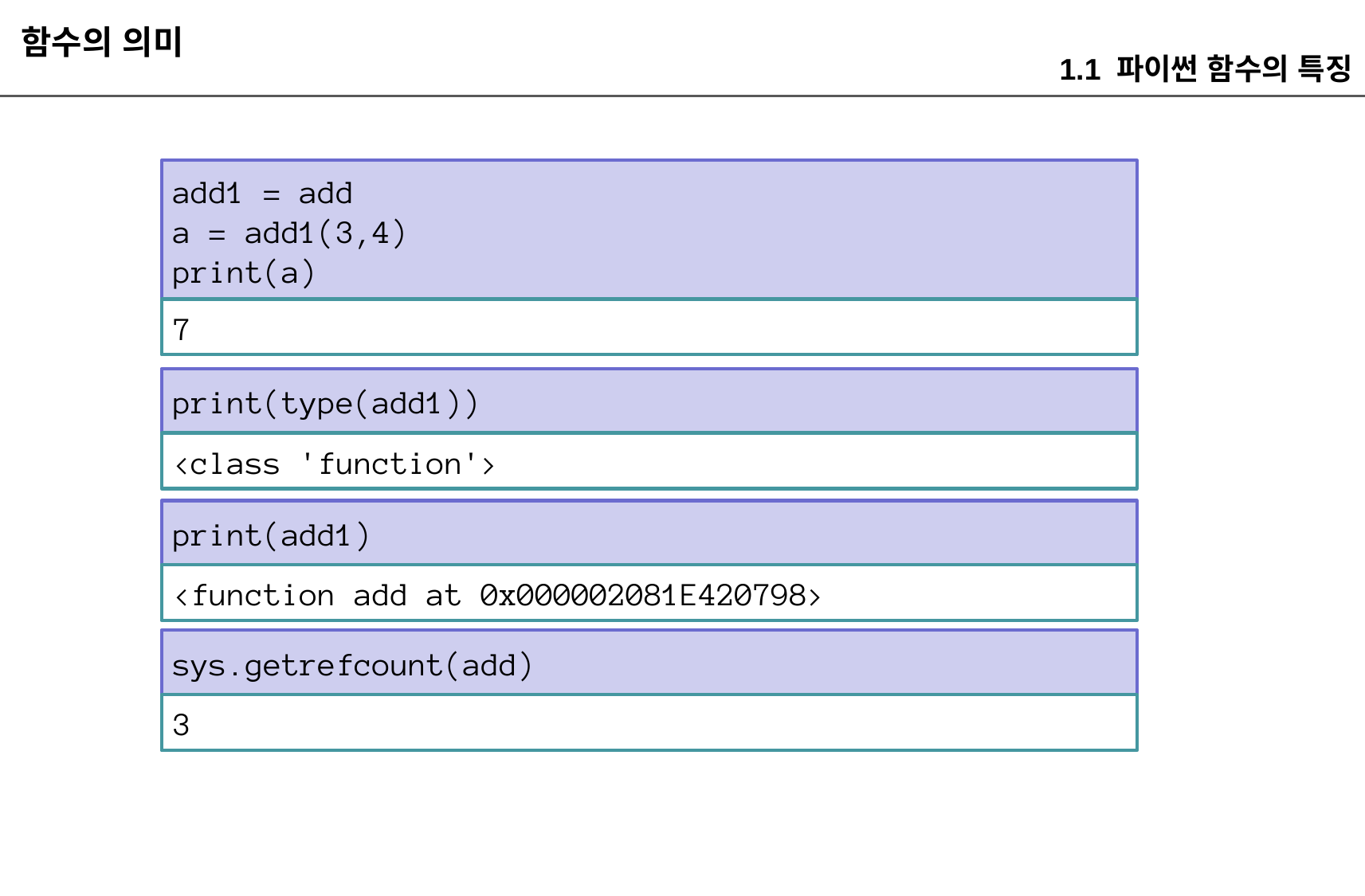

함수의 의미
1.1 파이썬 함수의 특징
add1 = add
a = add1(3,4)
print(a)
7
print(type(add1))
<class 'function'>
print(add1)
<function add at 0x000002081E420798>
sys.getrefcount(add)
3